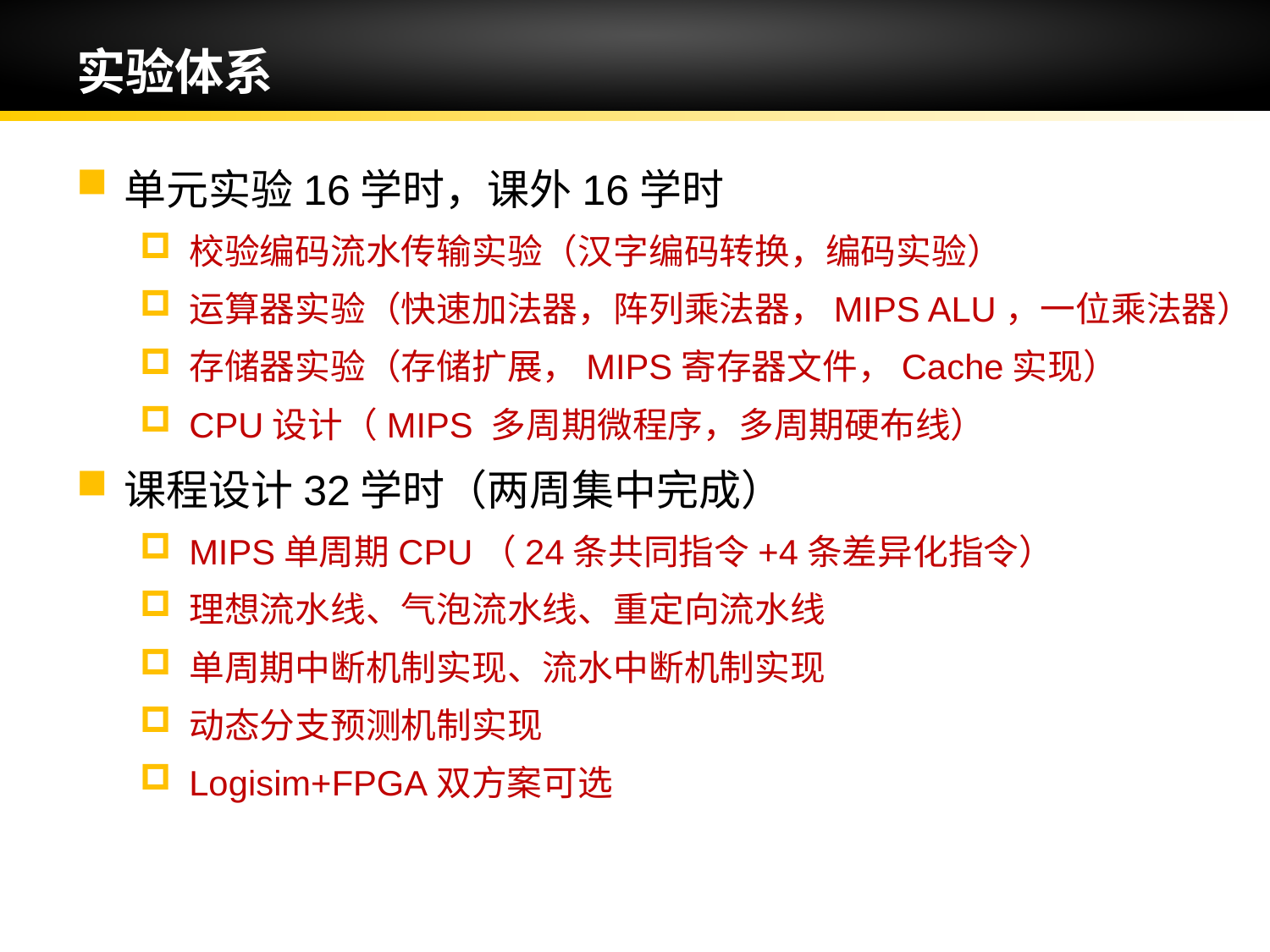

# 实验体系
单元实验16学时，课外16学时
校验编码流水传输实验（汉字编码转换，编码实验）
运算器实验（快速加法器，阵列乘法器，MIPS ALU，一位乘法器）
存储器实验（存储扩展，MIPS寄存器文件，Cache实现）
CPU设计（MIPS 多周期微程序，多周期硬布线）
课程设计32学时（两周集中完成）
MIPS单周期CPU（24条共同指令+4条差异化指令）
理想流水线、气泡流水线、重定向流水线
单周期中断机制实现、流水中断机制实现
动态分支预测机制实现
Logisim+FPGA双方案可选